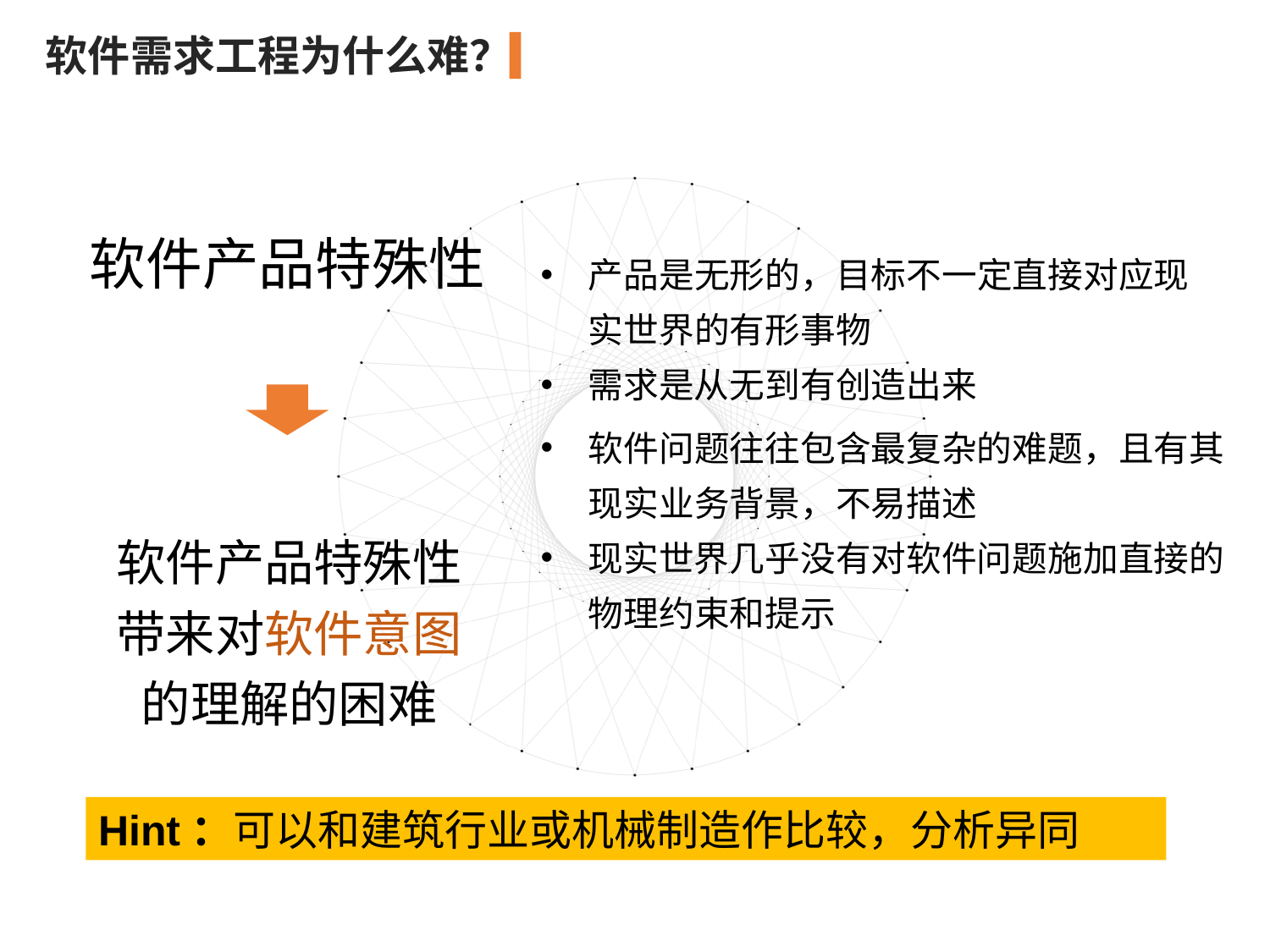

软件需求工程为什么难？

软件产品特殊性
产品是无形的，目标不一定直接对应现实世界的有形事物
需求是从无到有创造出来

软件问题往往包含最复杂的难题，且有其现实业务背景，不易描述
现实世界几乎没有对软件问题施加直接的物理约束和提示
软件产品特殊性带来对软件意图的理解的困难
Hint：可以和建筑行业或机械制造作比较，分析异同